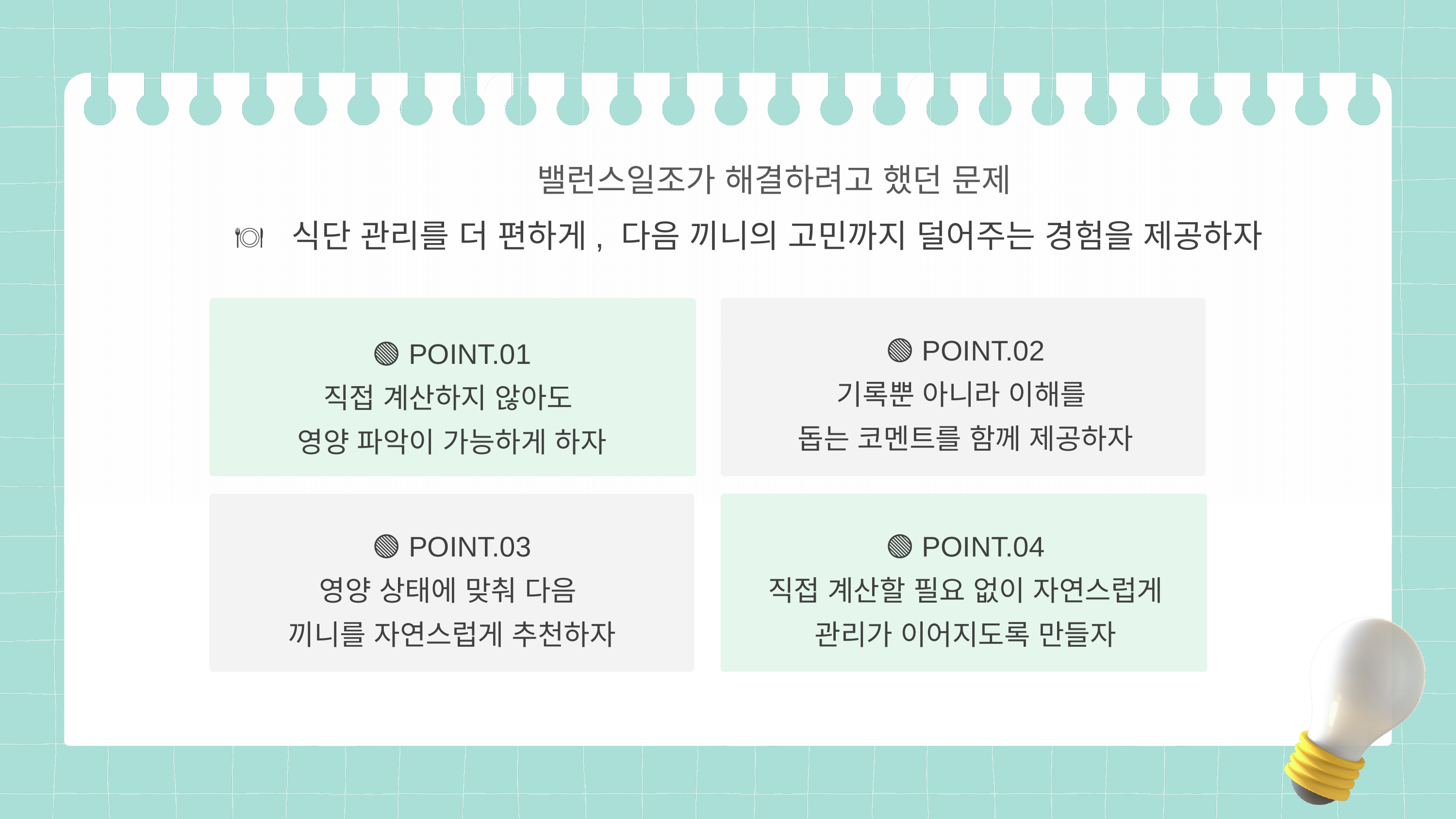

밸런스일조가 해결하려고 했던 문제
🍽️  식단 관리를 더 편하게, 다음 끼니의 고민까지 덜어주는 경험을 제공하자

🟢 POINT.02
기록뿐 아니라 이해를
돕는 코멘트를 함께 제공하자
🟢 POINT.01
직접 계산하지 않아도
영양 파악이 가능하게 하자

🟢 POINT.03
영양 상태에 맞춰 다음
끼니를 자연스럽게 추천하자
🟢 POINT.04
직접 계산할 필요 없이 자연스럽게 관리가 이어지도록 만들자